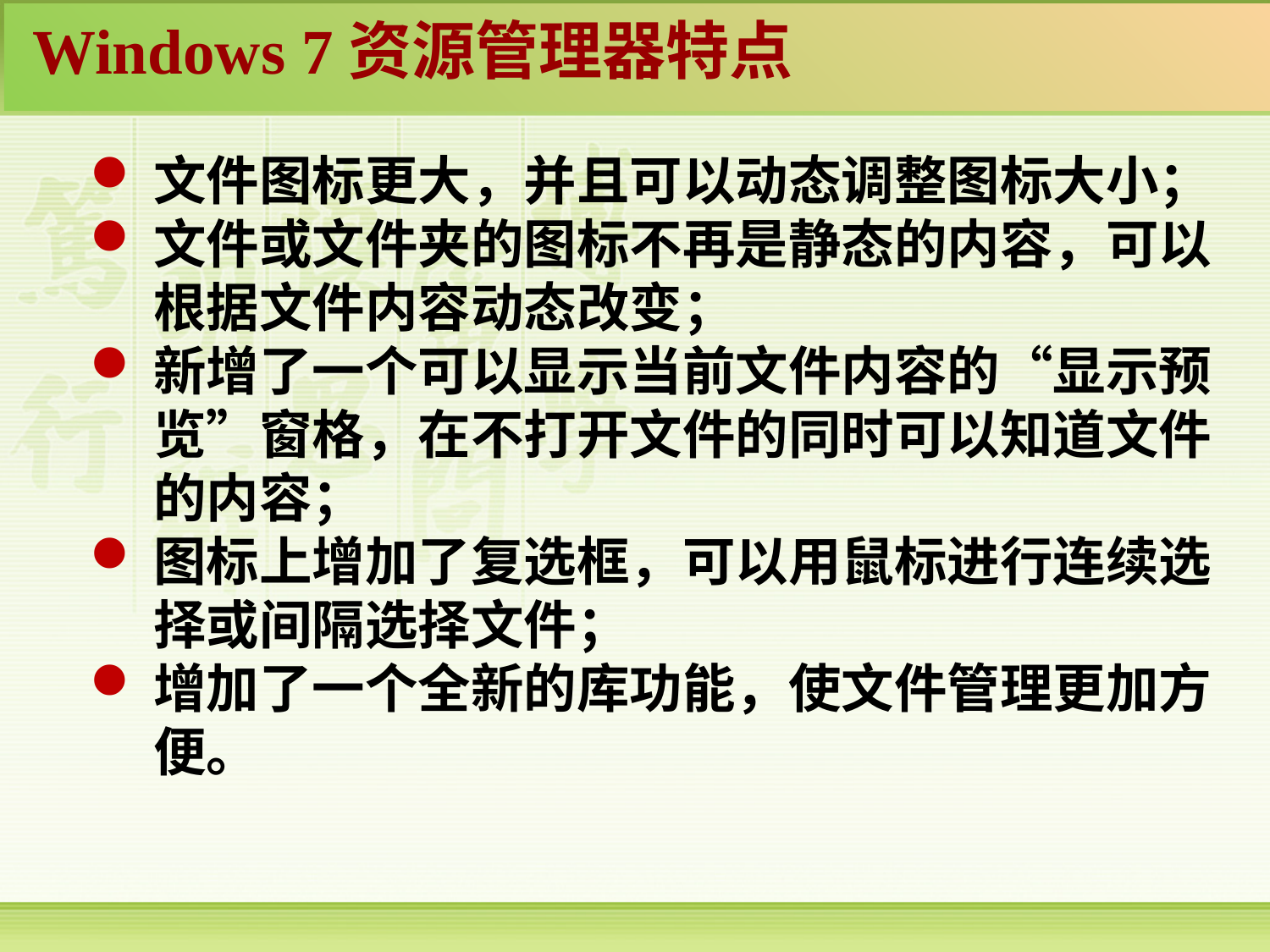

Windows 7资源管理器特点
文件图标更大，并且可以动态调整图标大小；
文件或文件夹的图标不再是静态的内容，可以根据文件内容动态改变；
新增了一个可以显示当前文件内容的“显示预览”窗格，在不打开文件的同时可以知道文件的内容；
图标上增加了复选框，可以用鼠标进行连续选择或间隔选择文件；
增加了一个全新的库功能，使文件管理更加方便。

51